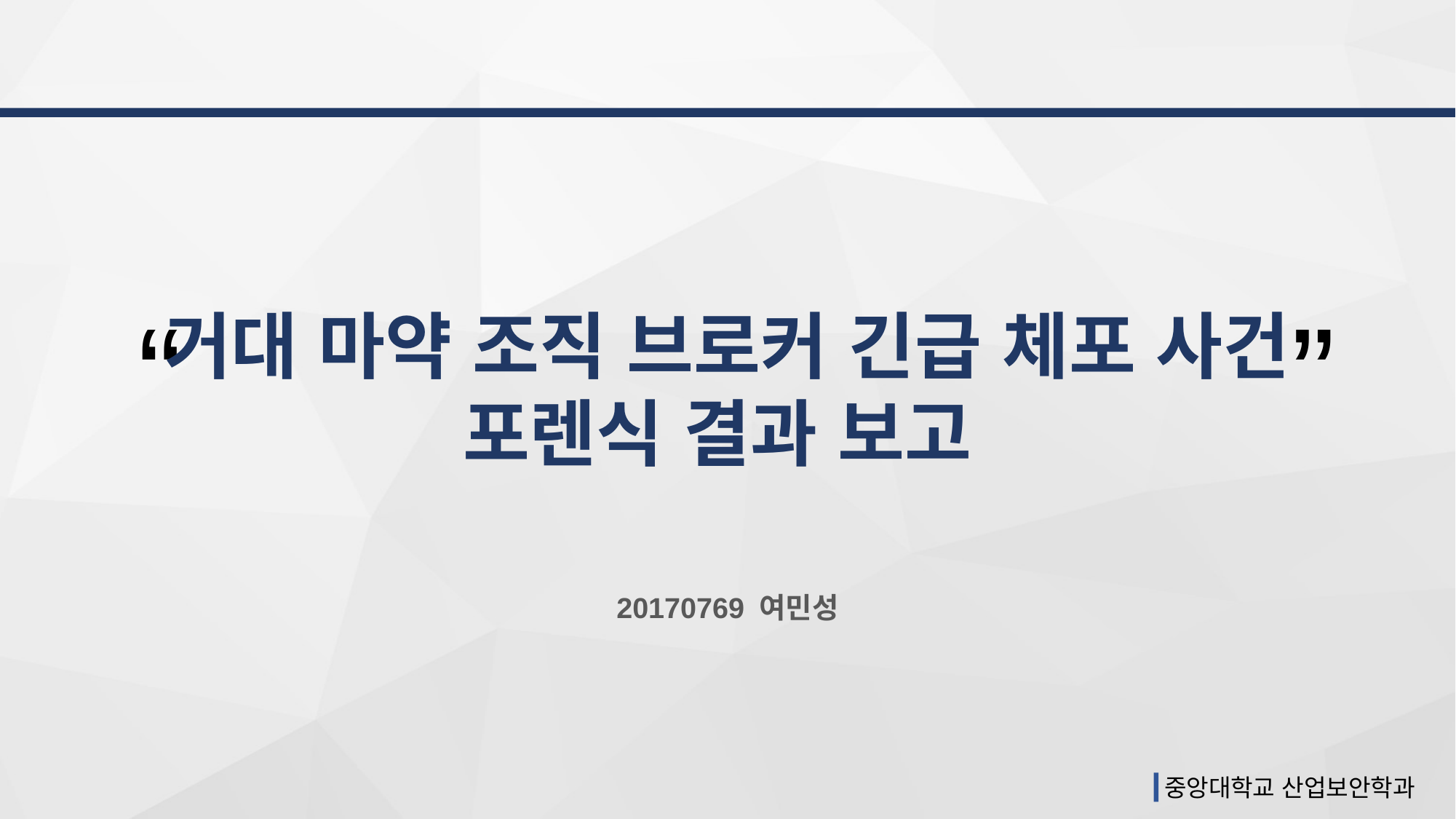

”
“
거대 마약 조직 브로커 긴급 체포 사건 포렌식 결과 보고

20170769 여민성
중앙대학교 산업보안학과